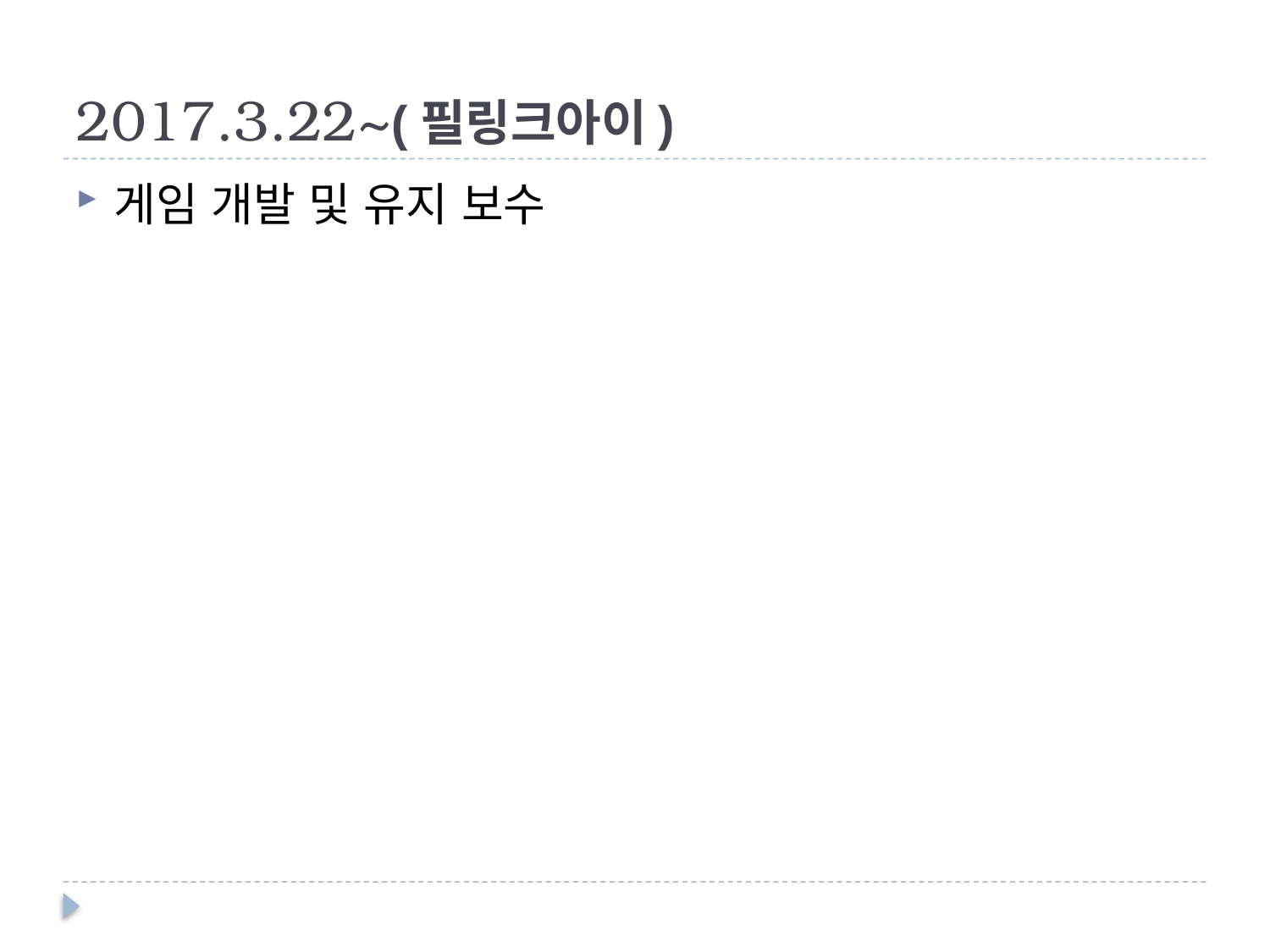

# 2017.3.22~(필링크아이)
게임 개발 및 유지 보수